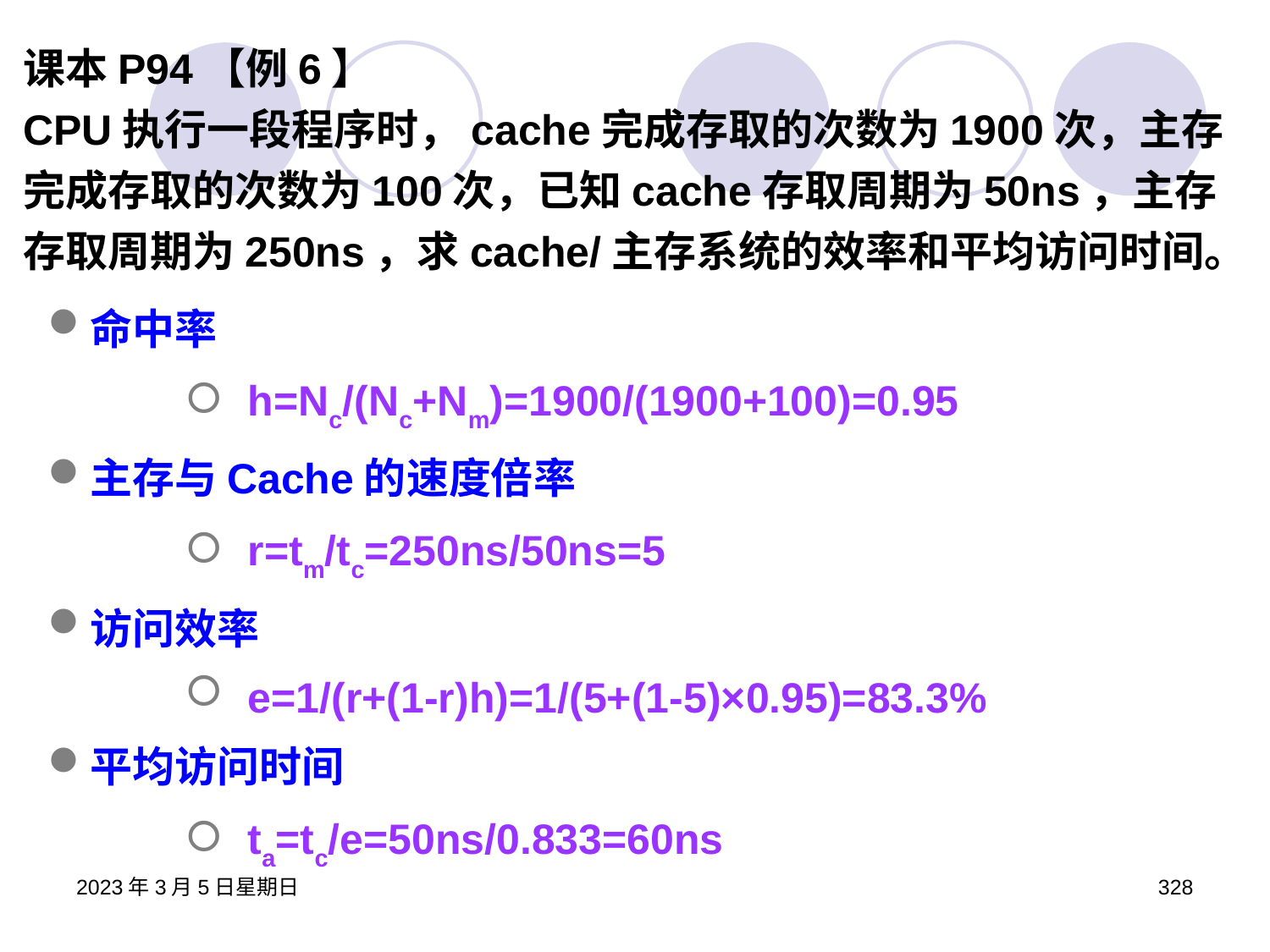

# 课本P94【例6】 CPU执行一段程序时，cache完成存取的次数为1900次，主存完成存取的次数为100次，已知cache存取周期为50ns，主存存取周期为250ns，求cache/主存系统的效率和平均访问时间。
命中率
h=Nc/(Nc+Nm)=1900/(1900+100)=0.95
主存与Cache的速度倍率
r=tm/tc=250ns/50ns=5
访问效率
e=1/(r+(1-r)h)=1/(5+(1-5)×0.95)=83.3%
平均访问时间
ta=tc/e=50ns/0.833=60ns
2023年3月5日星期日
328